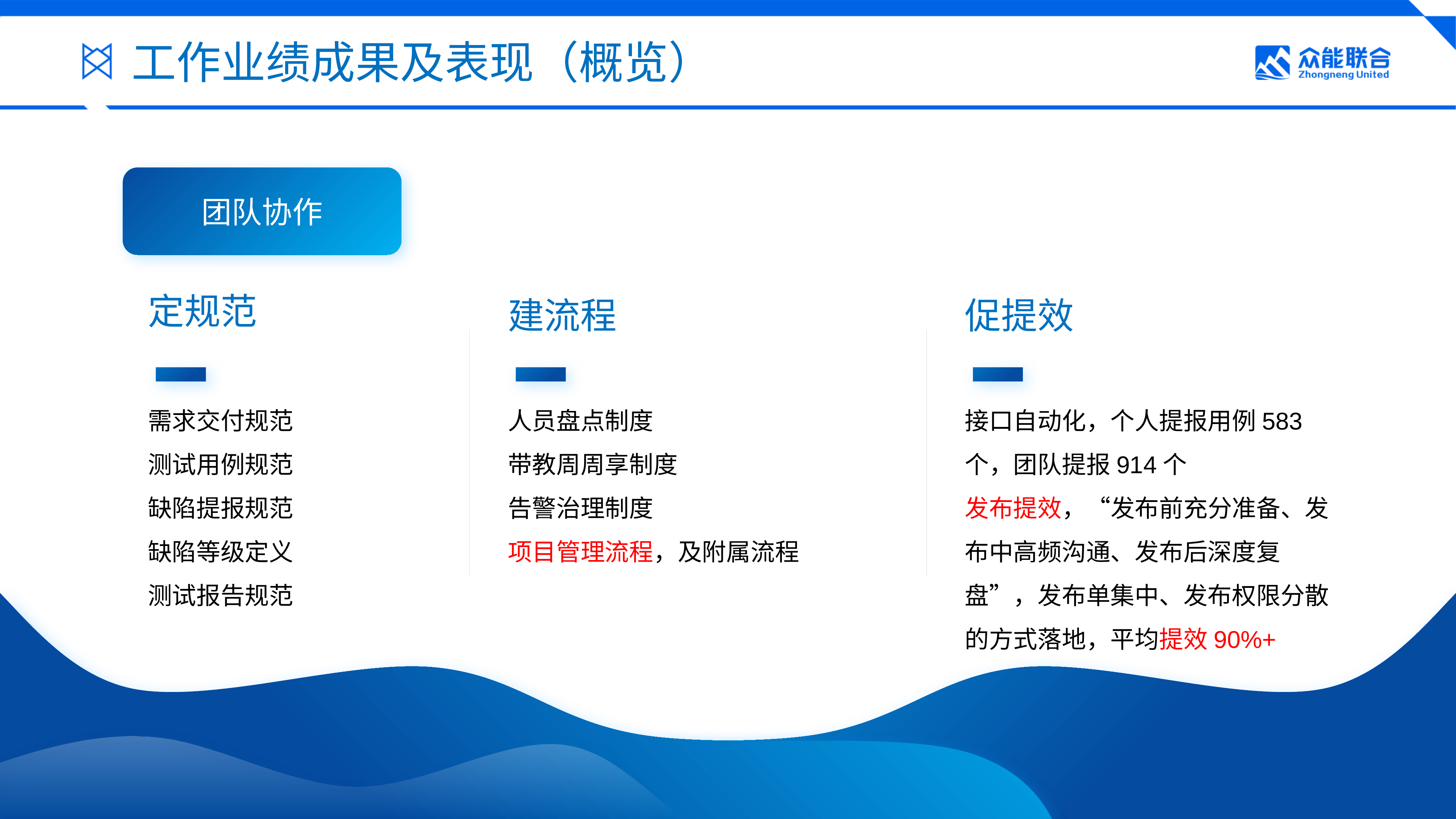

工作业绩成果及表现（概览）
团队协作
定规范
需求交付规范
测试用例规范
缺陷提报规范
缺陷等级定义
测试报告规范

建流程
人员盘点制度
带教周周享制度
告警治理制度
项目管理流程，及附属流程

促提效
接口自动化，个人提报用例583个，团队提报914个
发布提效，“发布前充分准备、发布中高频沟通、发布后深度复盘”，发布单集中、发布权限分散的方式落地，平均提效90%+